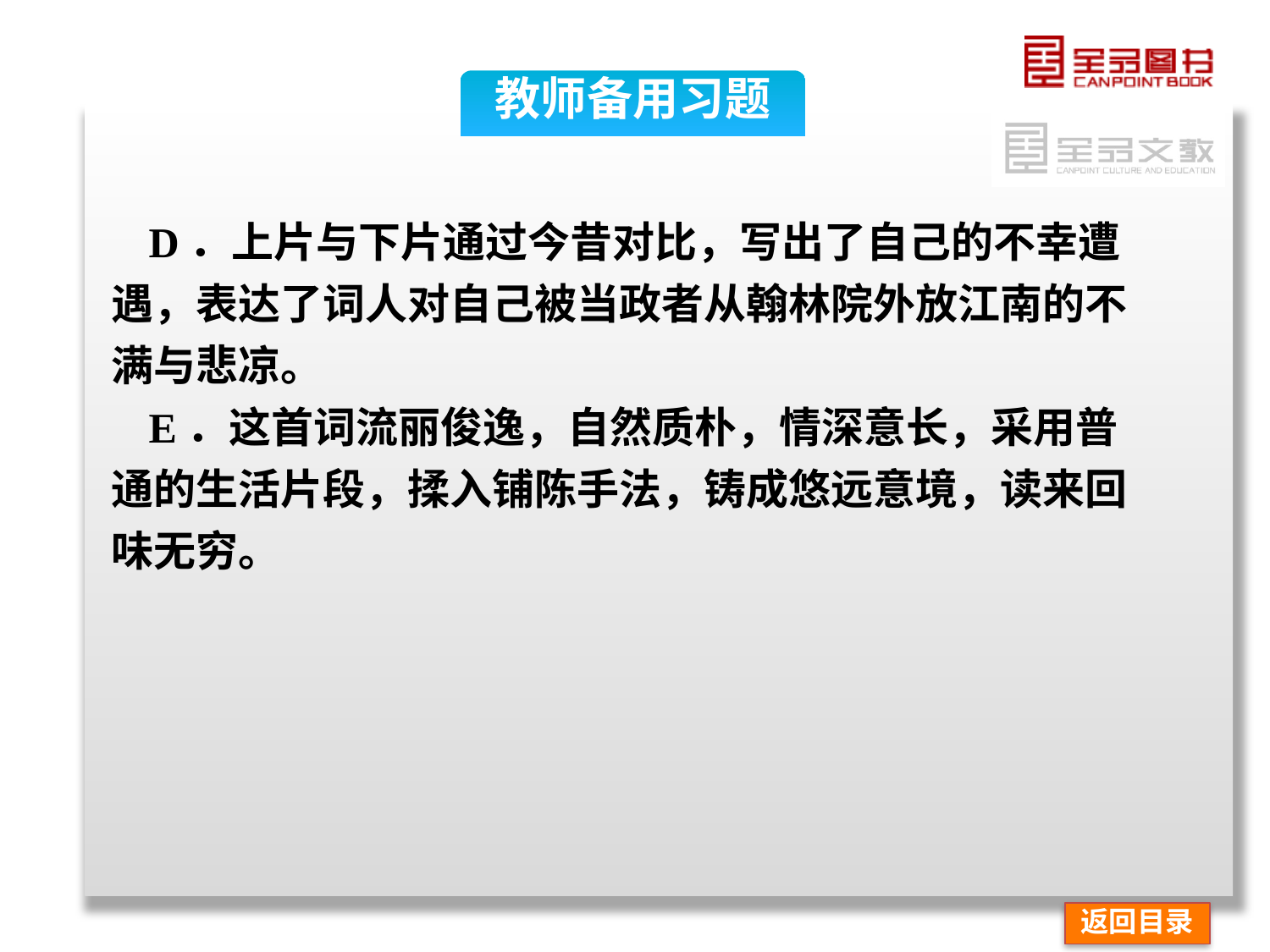

教师备用习题
D．上片与下片通过今昔对比，写出了自己的不幸遭遇，表达了词人对自己被当政者从翰林院外放江南的不满与悲凉。
E．这首词流丽俊逸，自然质朴，情深意长，采用普通的生活片段，揉入铺陈手法，铸成悠远意境，读来回味无穷。
返回目录